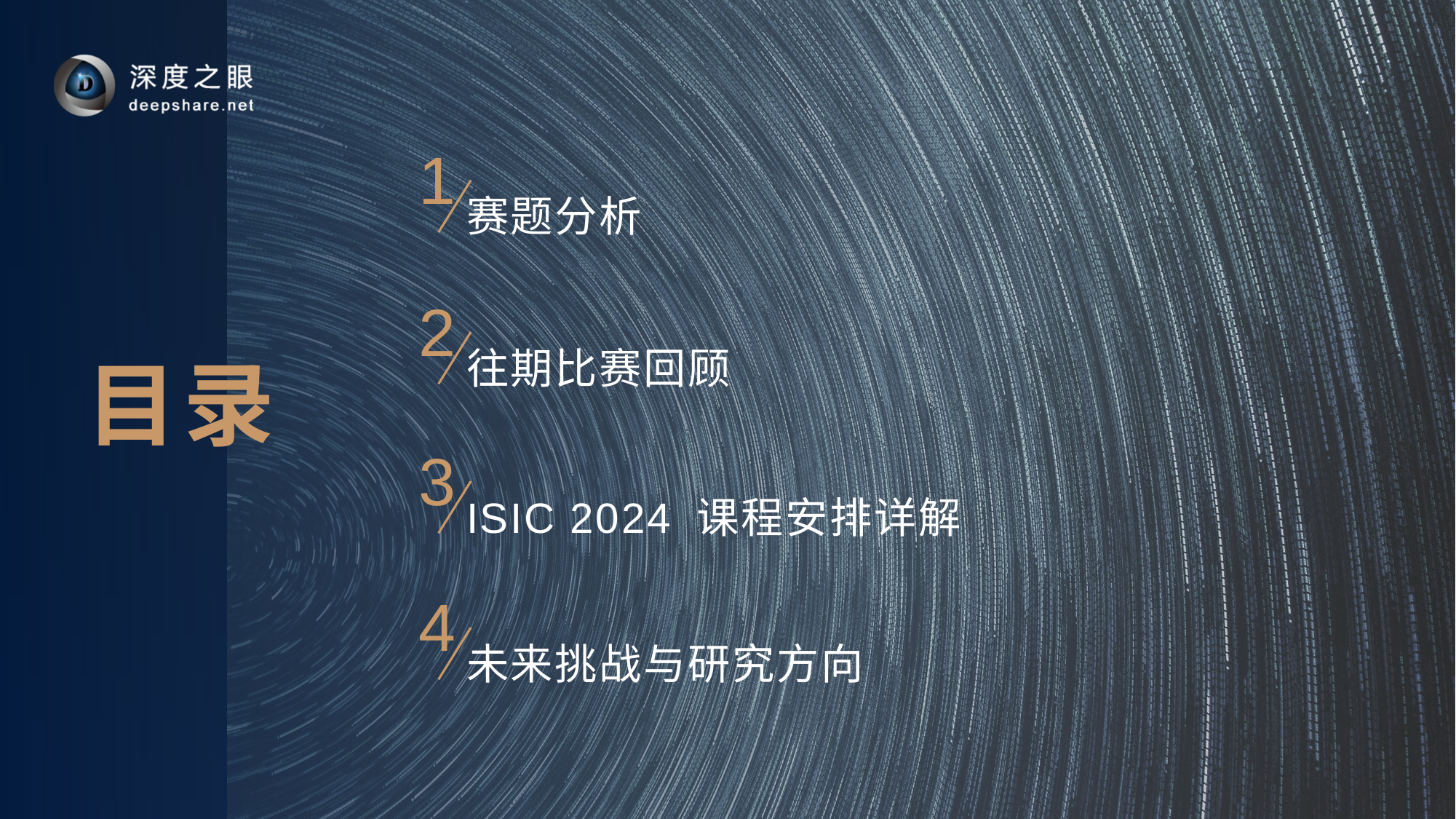

1
赛题分析
2
往期比赛回顾
3
ISIC 2024 课程安排详解
4
未来挑战与研究方向